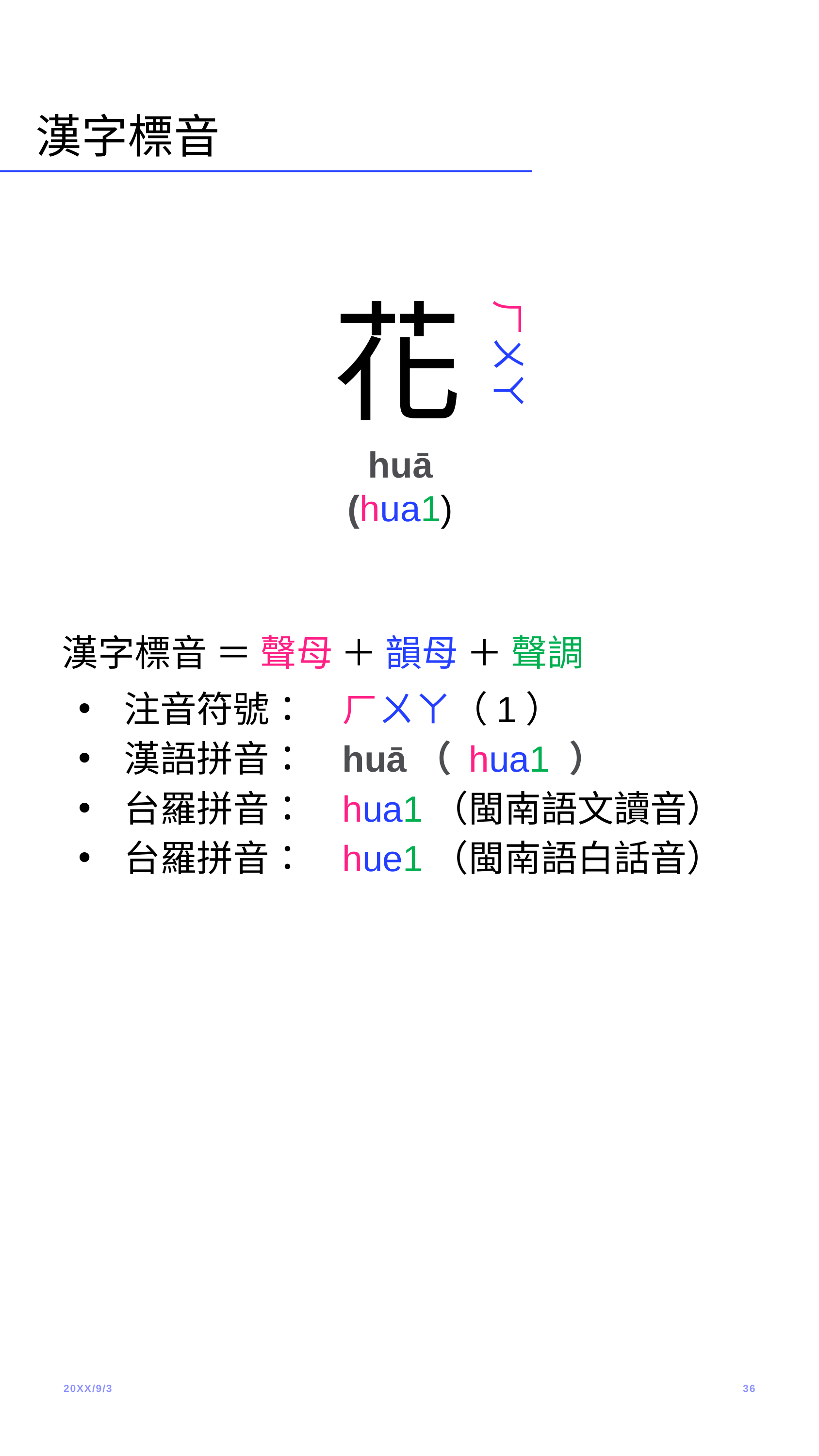

# 漢字標音
花
ㄏㄨㄚ
huā (hua1)
漢字標音 ＝ 聲母 ＋ 韻母 ＋ 聲調
注音符號： 	ㄏㄨㄚ（1）
漢語拼音：	huā（ hua1 ）
台羅拼音：	hua1（閩南語文讀音）
台羅拼音：	hue1（閩南語白話音）

20XX/9/3
36